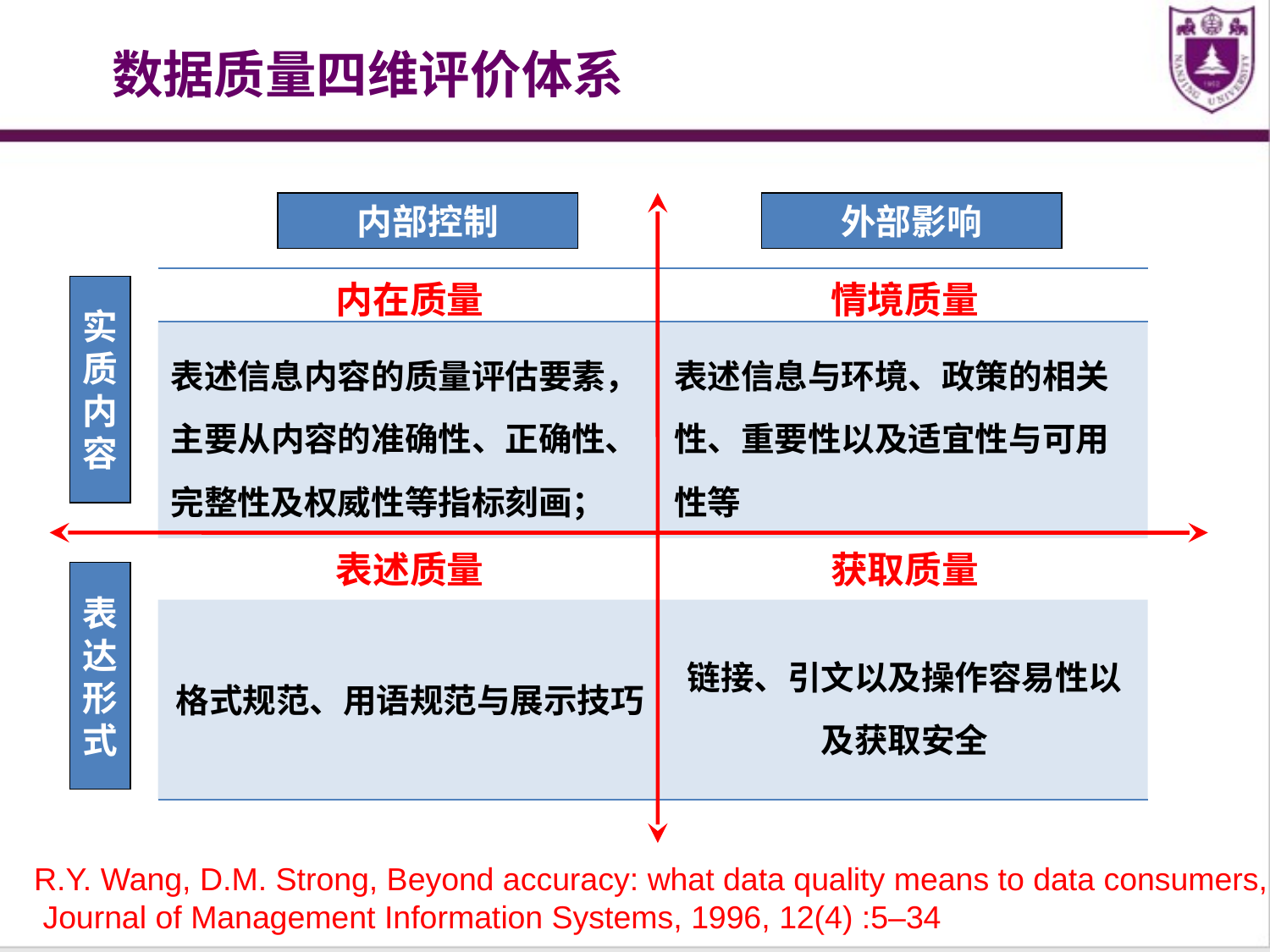

# 数据质量四维评价体系
内部控制

外部影响
| 内在质量 | 情境质量 |
| --- | --- |
| 表述信息内容的质量评估要素，主要从内容的准确性、正确性、完整性及权威性等指标刻画； | 表述信息与环境、政策的相关性、重要性以及适宜性与可用性等 |
| 表述质量 | 获取质量 |
| 格式规范、用语规范与展示技巧 | 链接、引文以及操作容易性以及获取安全 |
实
质
内
容

表
达
形
式
R.Y. Wang, D.M. Strong, Beyond accuracy: what data quality means to data consumers,
 Journal of Management Information Systems, 1996, 12(4) :5–34